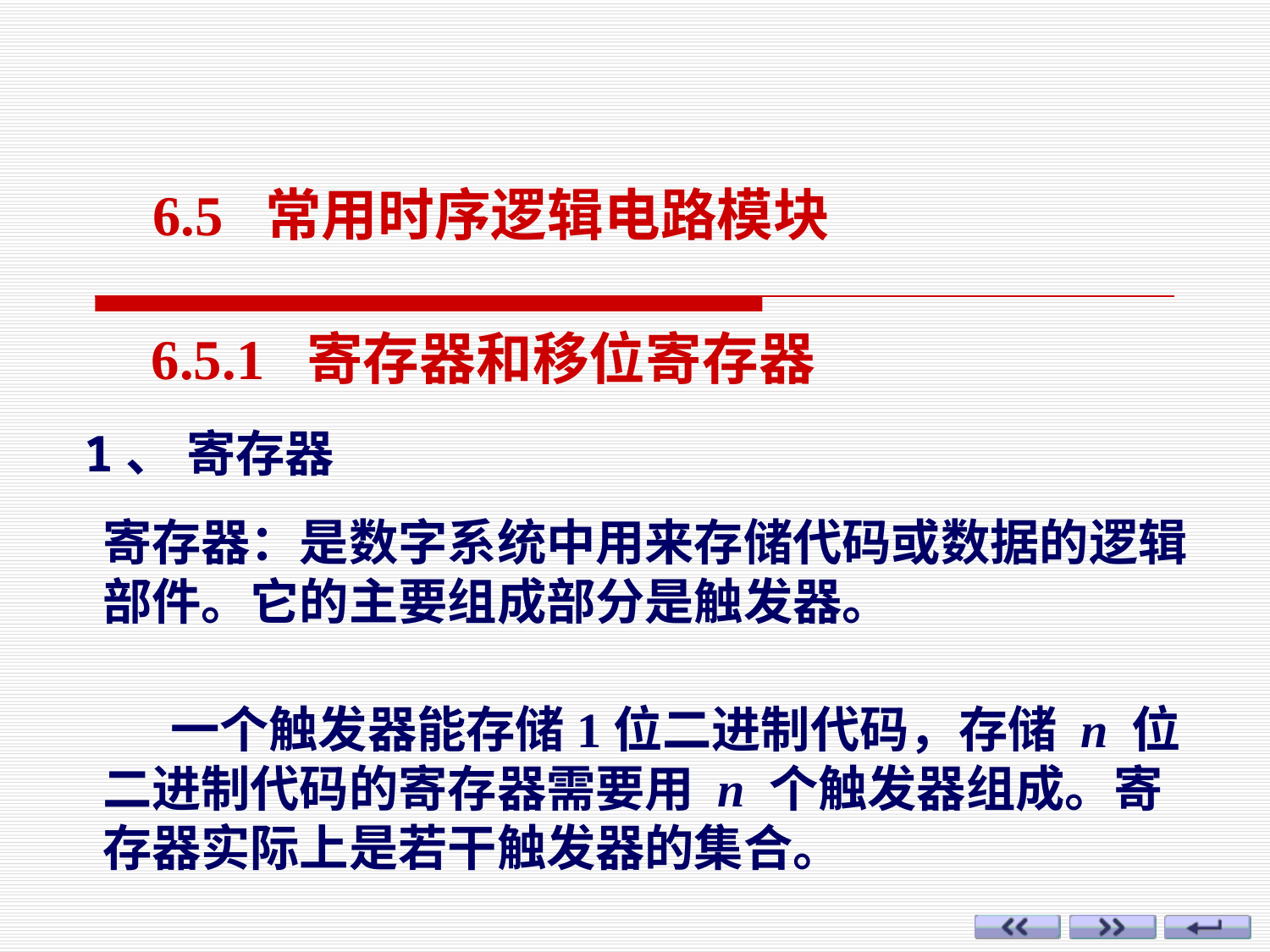

6.5  常用时序逻辑电路模块
6.5.1  寄存器和移位寄存器
1、 寄存器
寄存器：是数字系统中用来存储代码或数据的逻辑部件。它的主要组成部分是触发器。
     一个触发器能存储1位二进制代码，存储 n 位二进制代码的寄存器需要用 n 个触发器组成。寄存器实际上是若干触发器的集合。